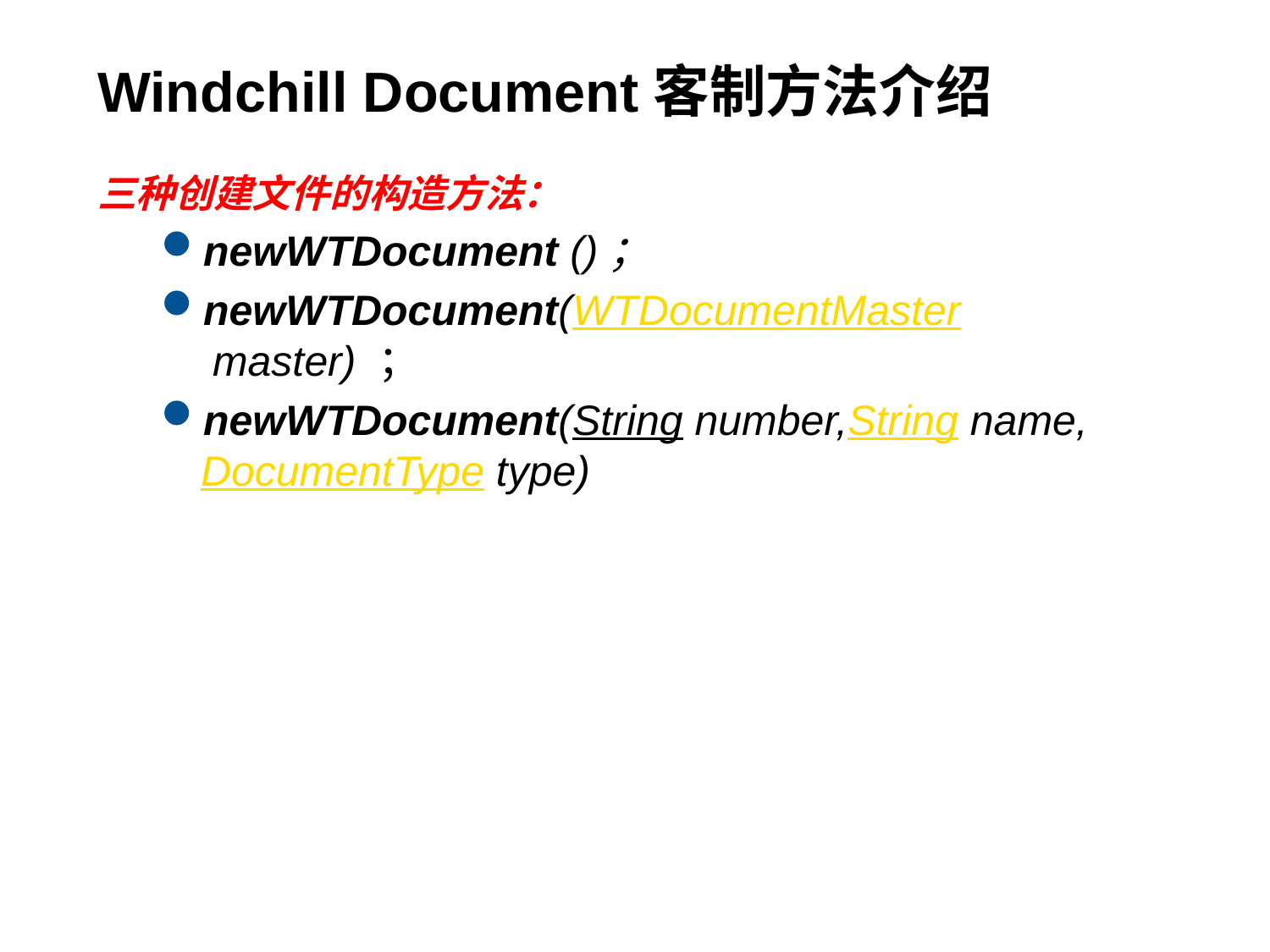

# Windchill Document客制方法介绍
三种创建文件的构造方法：
newWTDocument ()；
newWTDocument(WTDocumentMaster master) ；
newWTDocument(String number,String name, DocumentType type)